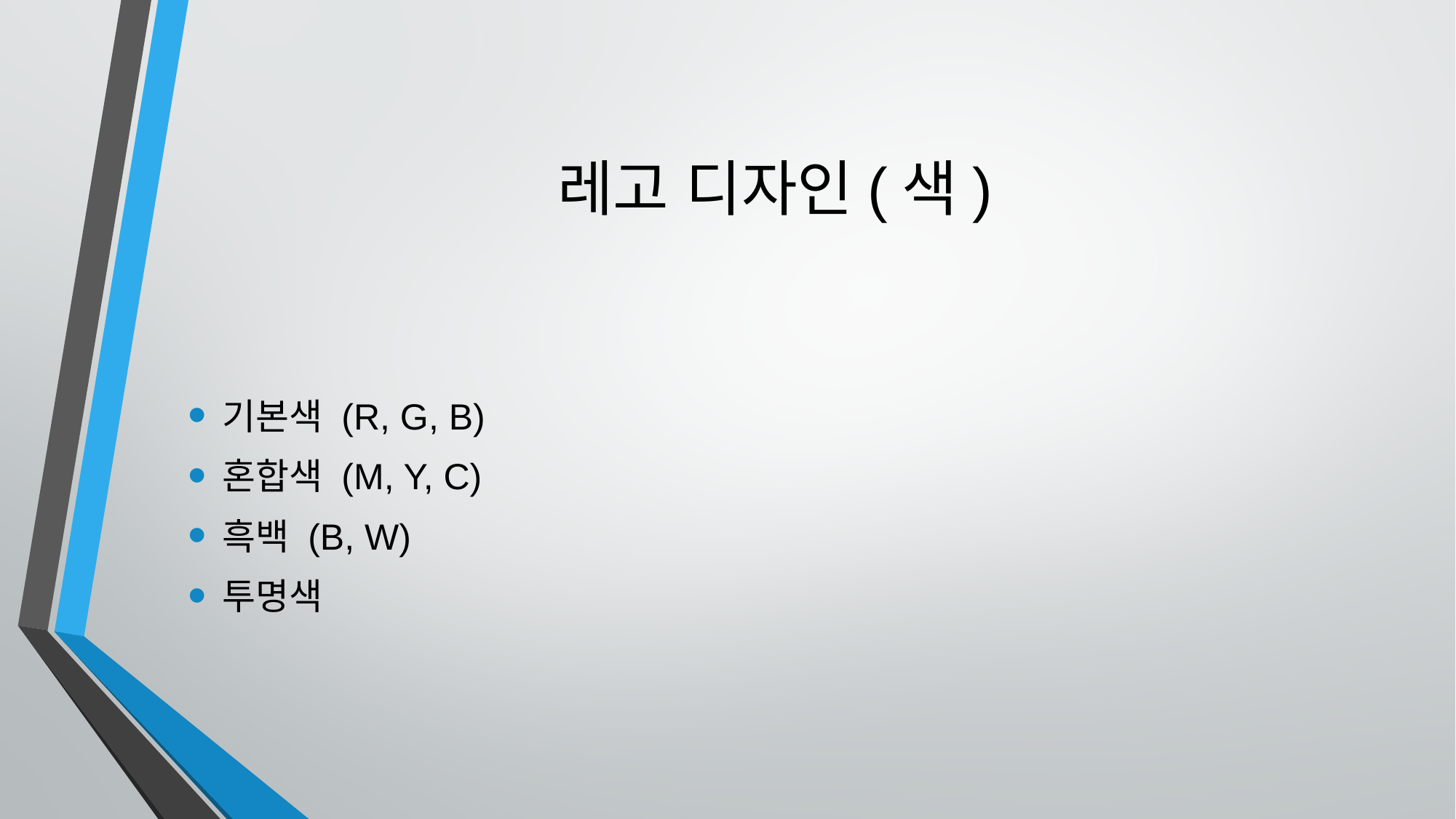

# 레고 디자인(색)
기본색 (R, G, B)
혼합색 (M, Y, C)
흑백 (B, W)
투명색